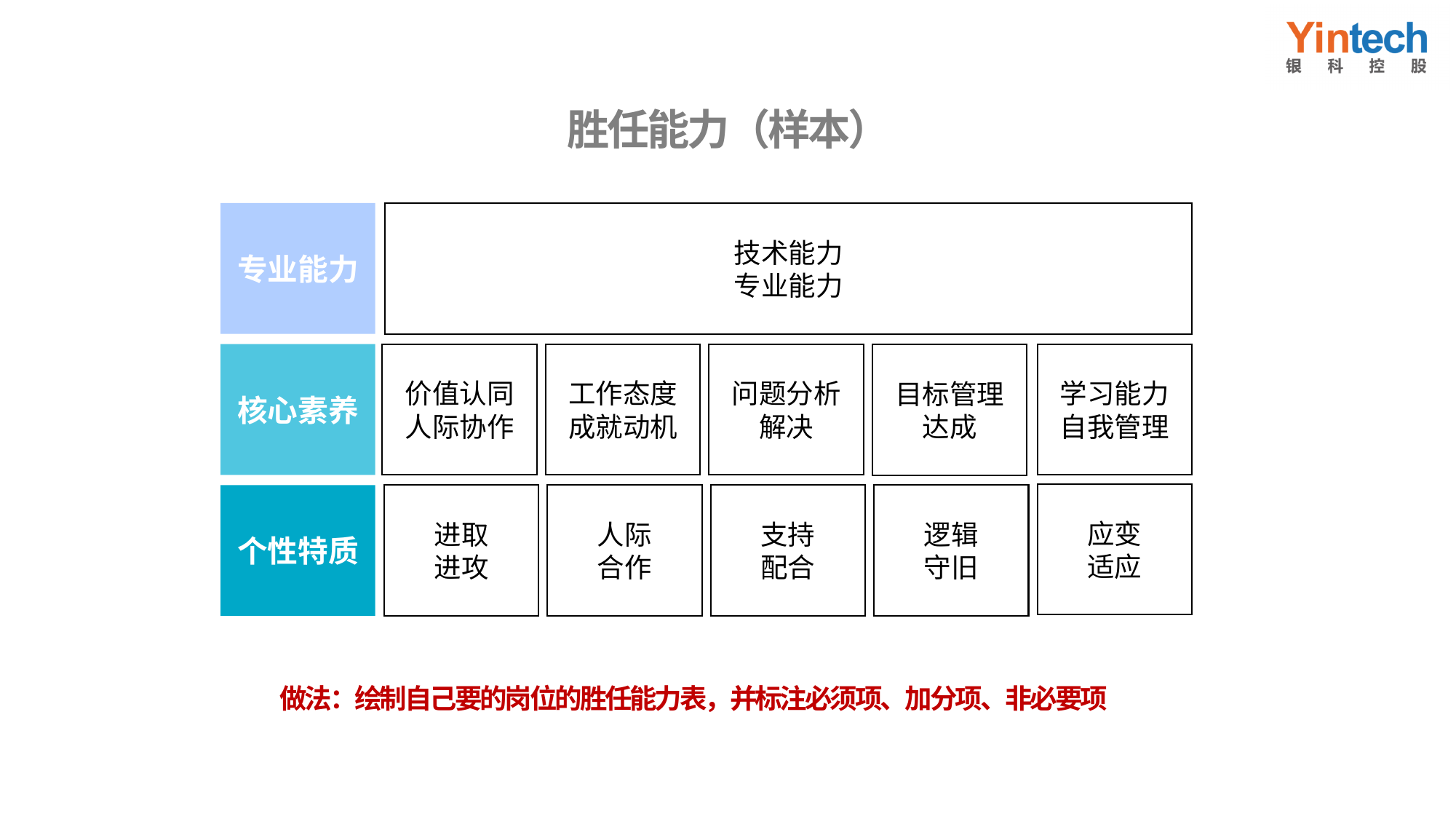

# 胜任能力（样本）
专业能力
技术能力
专业能力
价值认同
人际协作
工作态度
成就动机
问题分析
解决
学习能力
自我管理
核心素养
目标管理
达成
应变
适应
进取
进攻
人际
合作
支持
配合
逻辑
守旧
个性特质
做法：绘制自己要的岗位的胜任能力表，并标注必须项、加分项、非必要项